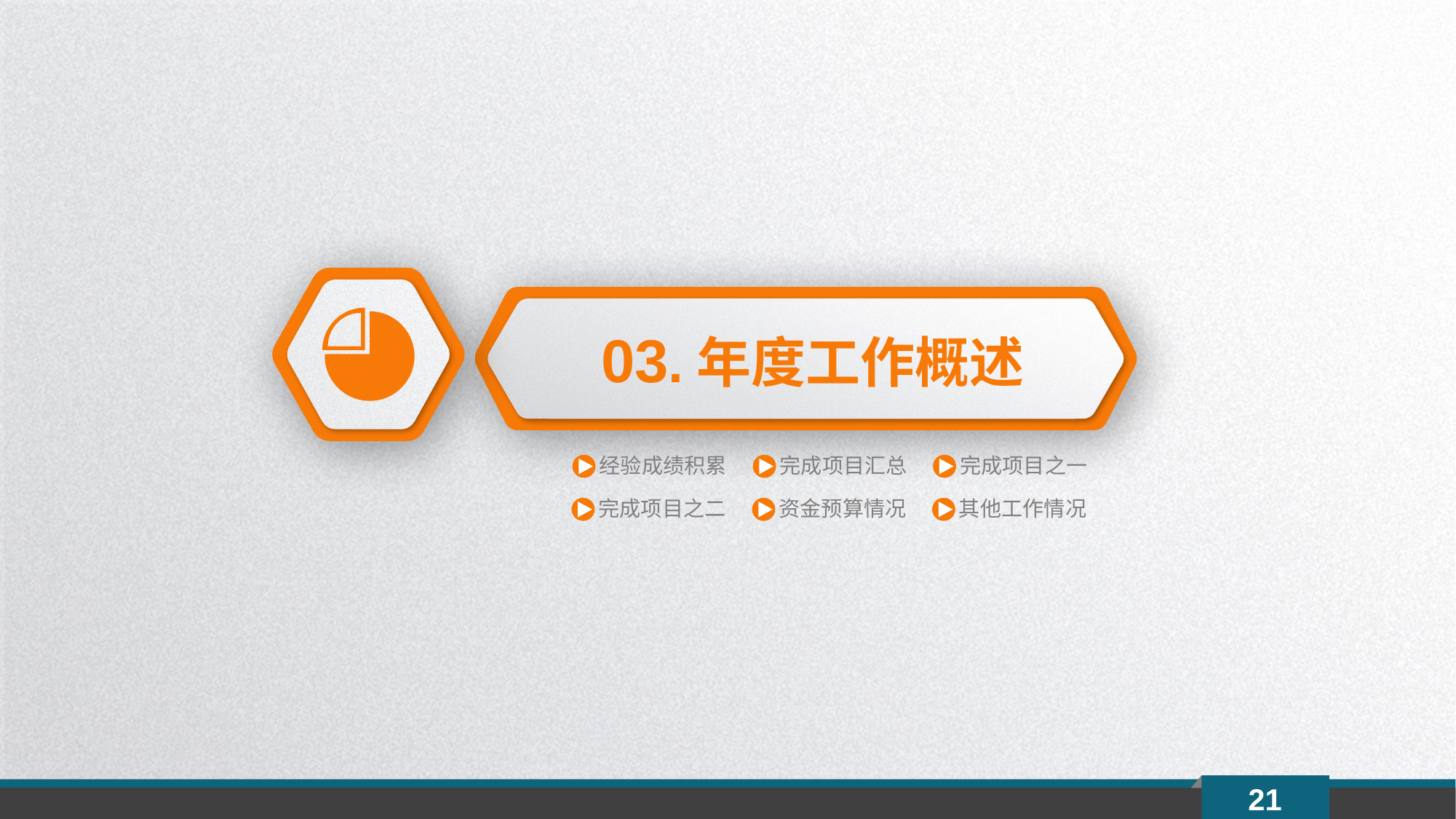

03.年度工作概述
经验成绩积累

完成项目汇总

完成项目之一

完成项目之二

资金预算情况

其他工作情况

21